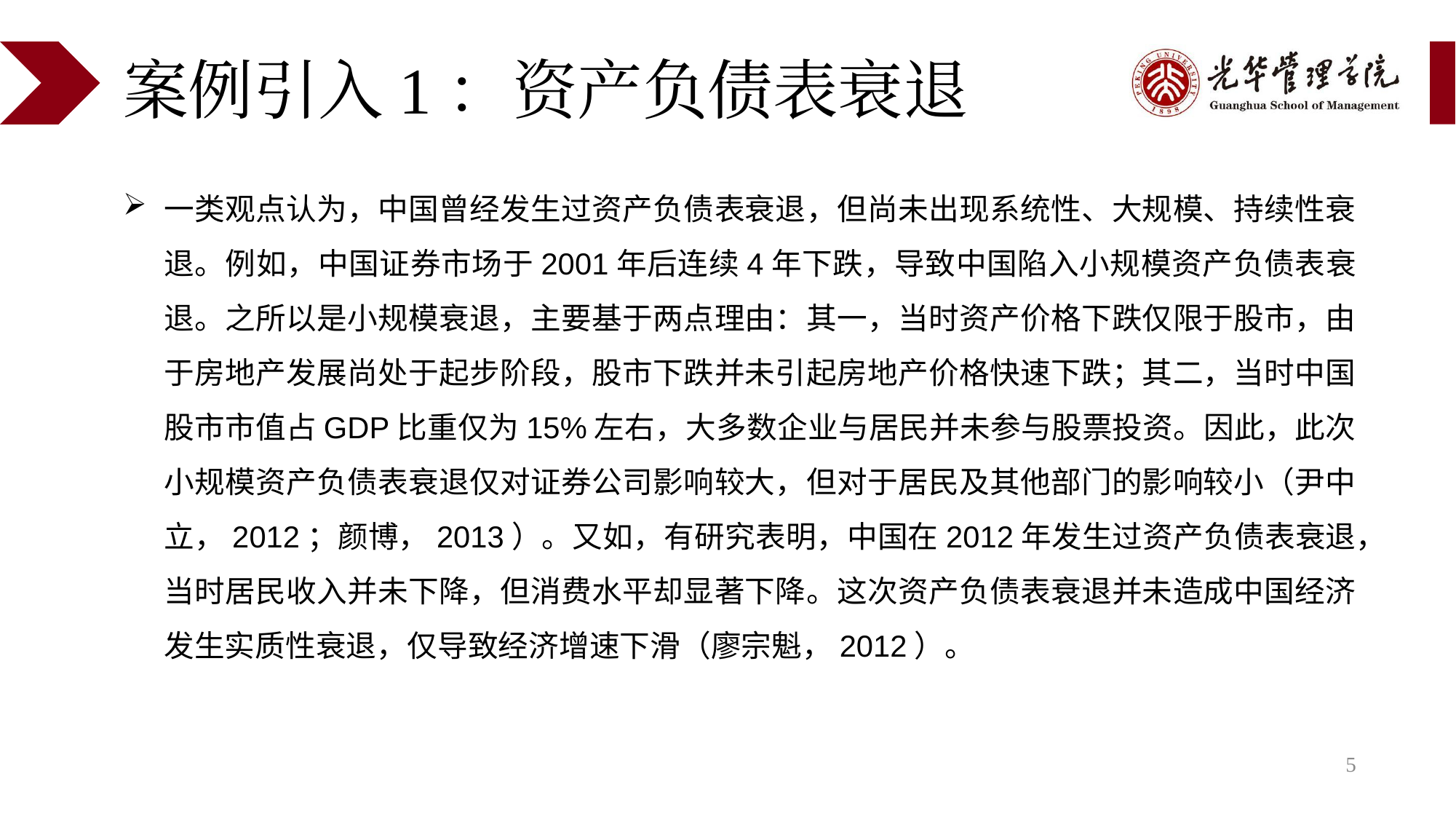

# 案例引入1：资产负债表衰退
一类观点认为，中国曾经发生过资产负债表衰退，但尚未出现系统性、大规模、持续性衰退。例如，中国证券市场于2001年后连续4年下跌，导致中国陷入小规模资产负债表衰退。之所以是小规模衰退，主要基于两点理由：其一，当时资产价格下跌仅限于股市，由于房地产发展尚处于起步阶段，股市下跌并未引起房地产价格快速下跌；其二，当时中国股市市值占GDP比重仅为15%左右，大多数企业与居民并未参与股票投资。因此，此次小规模资产负债表衰退仅对证券公司影响较大，但对于居民及其他部门的影响较小（尹中立，2012；颜博，2013）。又如，有研究表明，中国在2012年发生过资产负债表衰退，当时居民收入并未下降，但消费水平却显著下降。这次资产负债表衰退并未造成中国经济发生实质性衰退，仅导致经济增速下滑（廖宗魁，2012）。
5